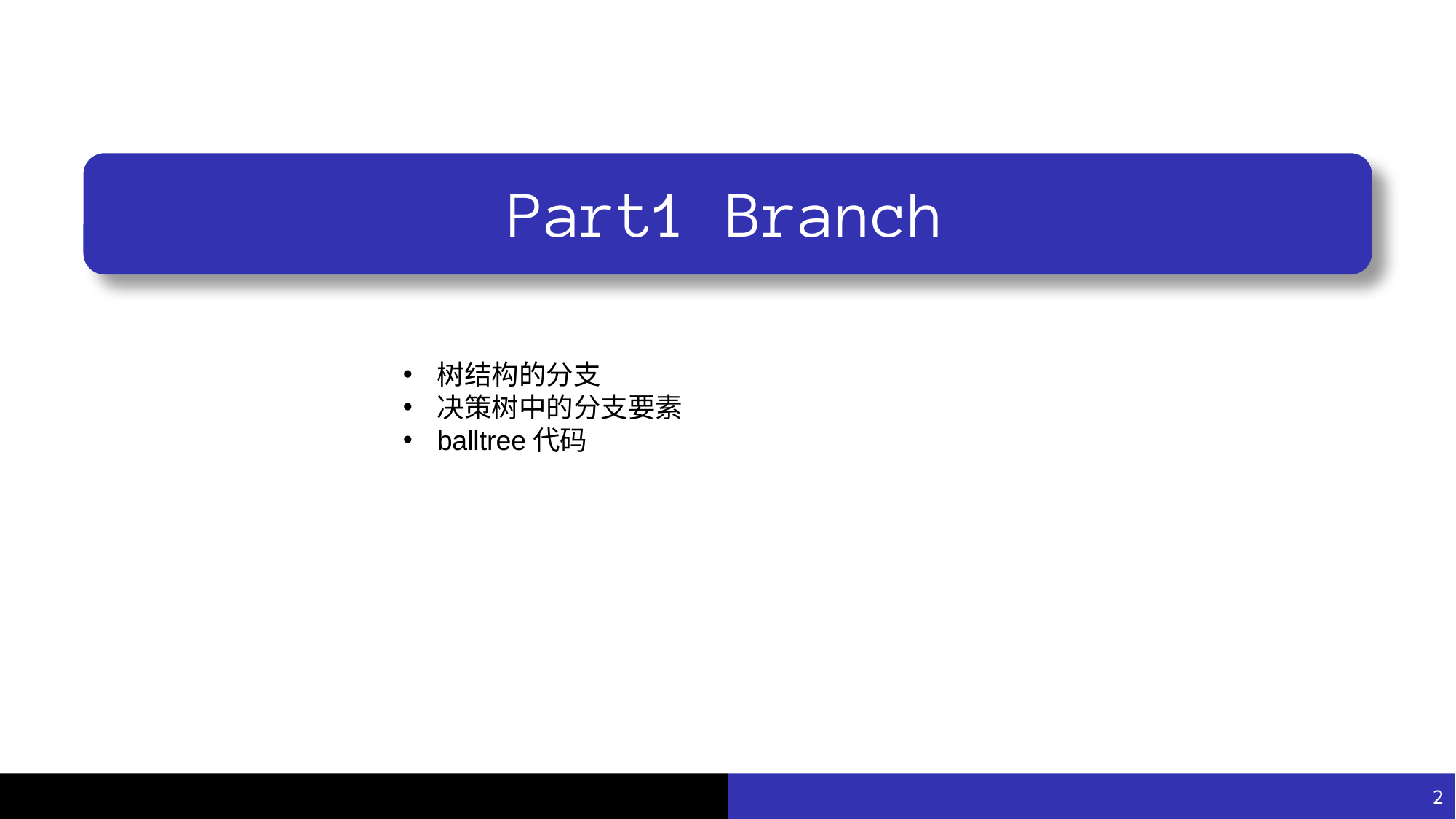

# Part1 Branch
树结构的分支
决策树中的分支要素
balltree代码

2